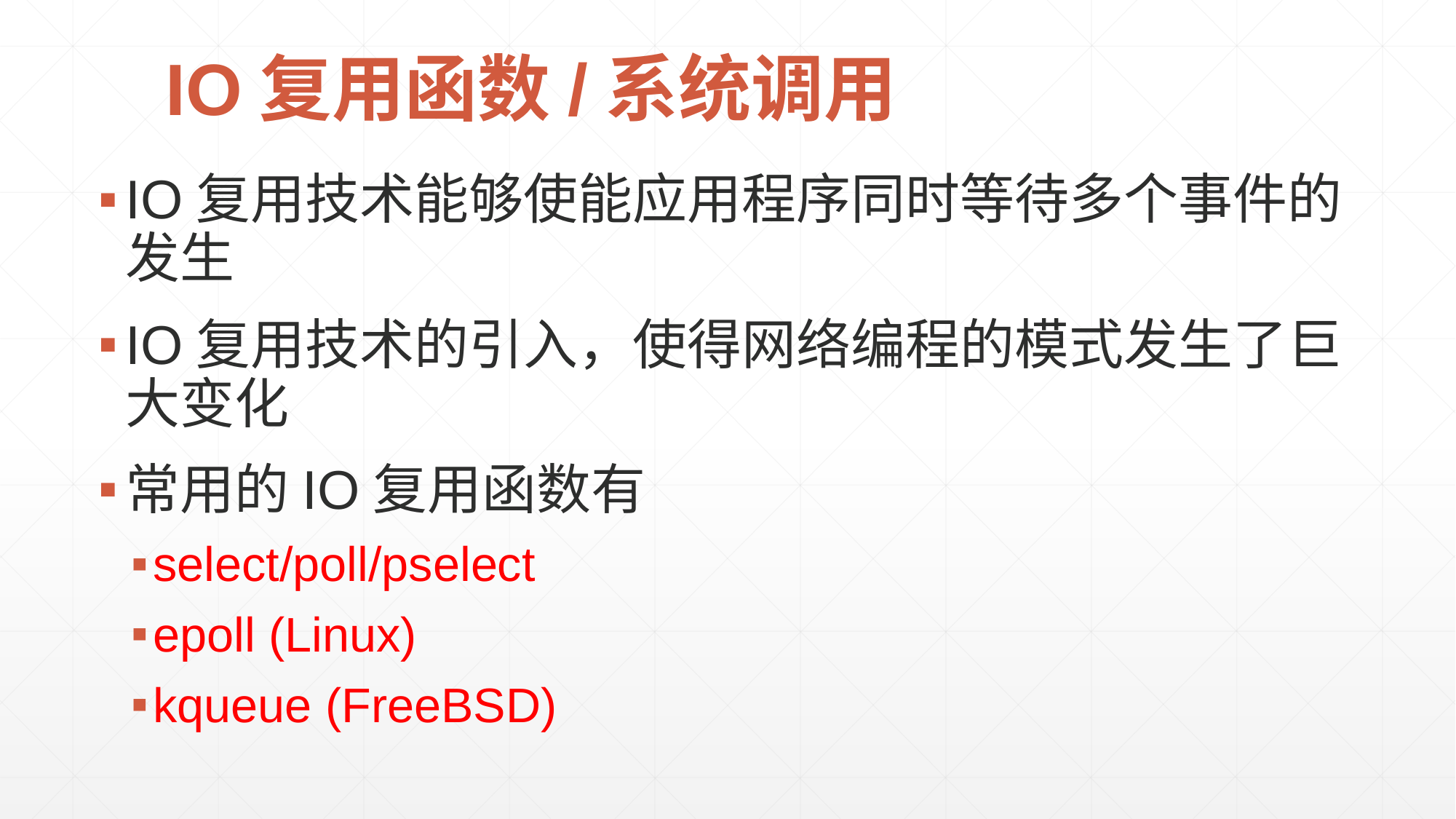

# IO复用函数/系统调用
IO复用技术能够使能应用程序同时等待多个事件的发生
IO复用技术的引入，使得网络编程的模式发生了巨大变化
常用的IO复用函数有
select/poll/pselect
epoll (Linux)
kqueue (FreeBSD)